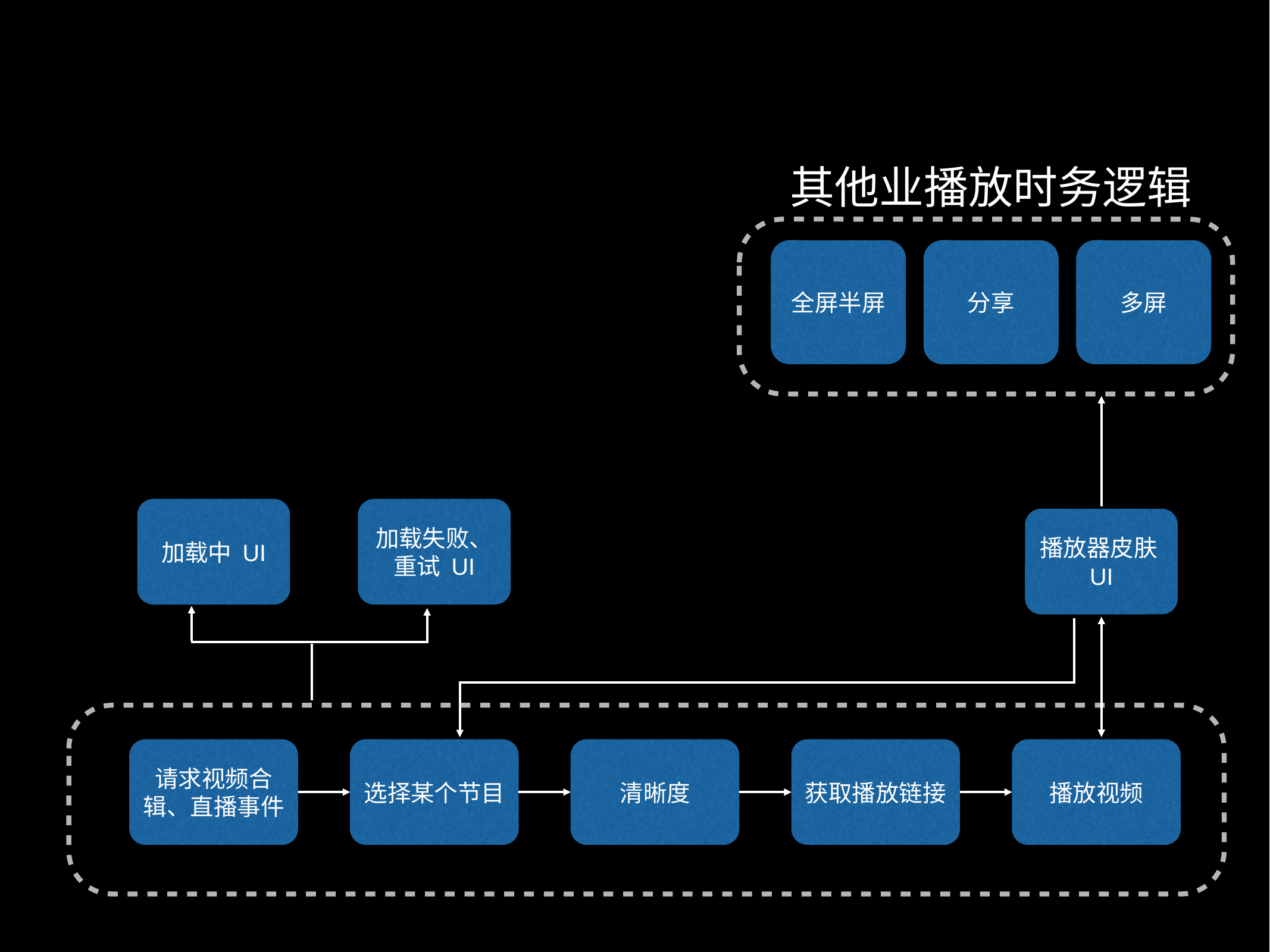

其他业播放时务逻辑

全屏半屏
分享
多屏

加载中 UI
加载失败、重试 UI
播放器皮肤UI

请求视频合辑、直播事件
选择某个节目
清晰度
获取播放链接
播放视频